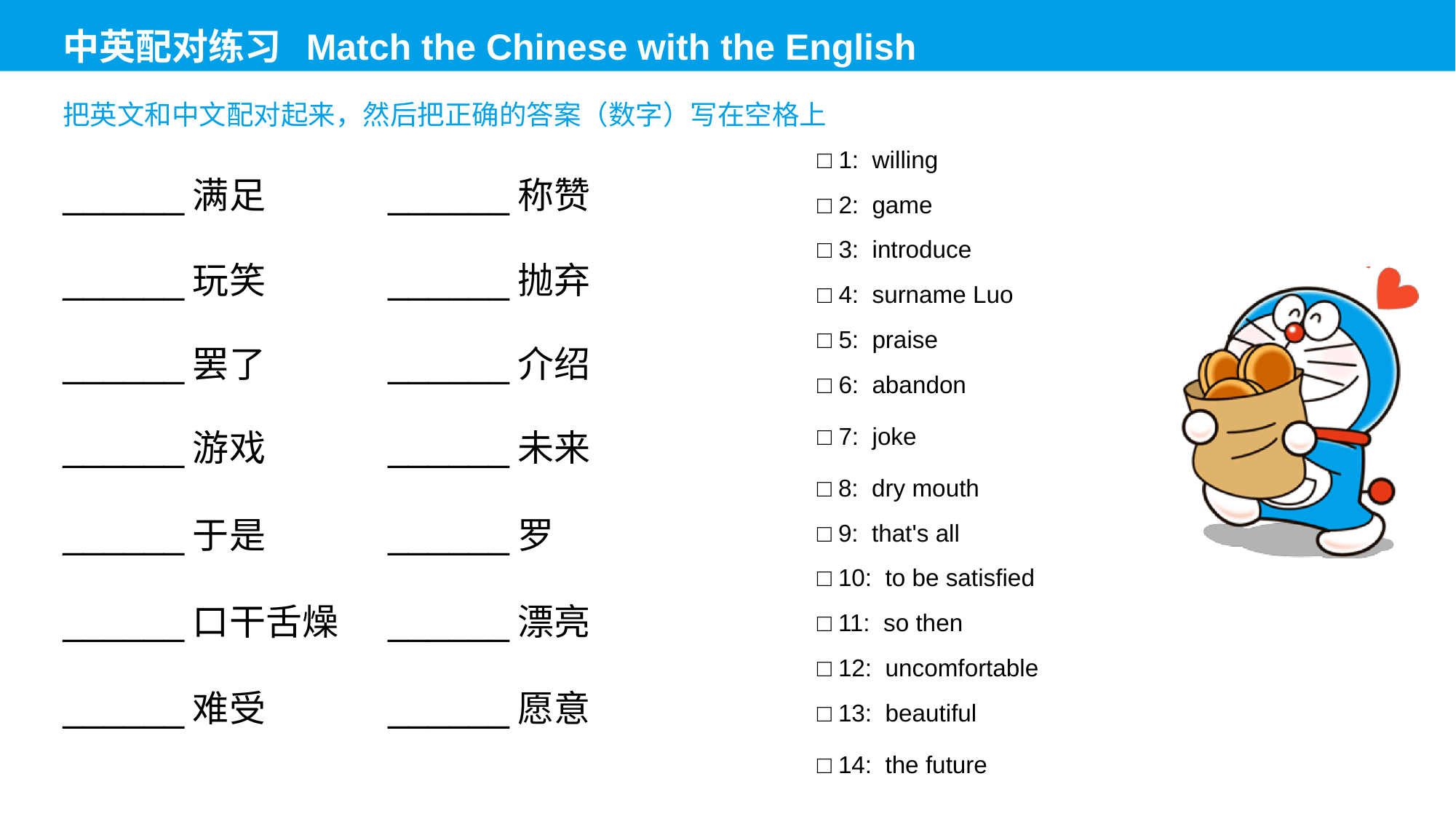

□ 1:  willing
______满足
______称赞
□ 2:  game
□ 3:  introduce
______玩笑
______抛弃
□ 4:  surname Luo
□ 5:  praise
______罢了
______介绍
□ 6:  abandon
□ 7:  joke
______游戏
______未来
□ 8:  dry mouth
______于是
______罗
□ 9:  that's all
□ 10:  to be satisfied
______口干舌燥
______漂亮
□ 11:  so then
□ 12:  uncomfortable
______难受
______愿意
□ 13:  beautiful
□ 14:  the future